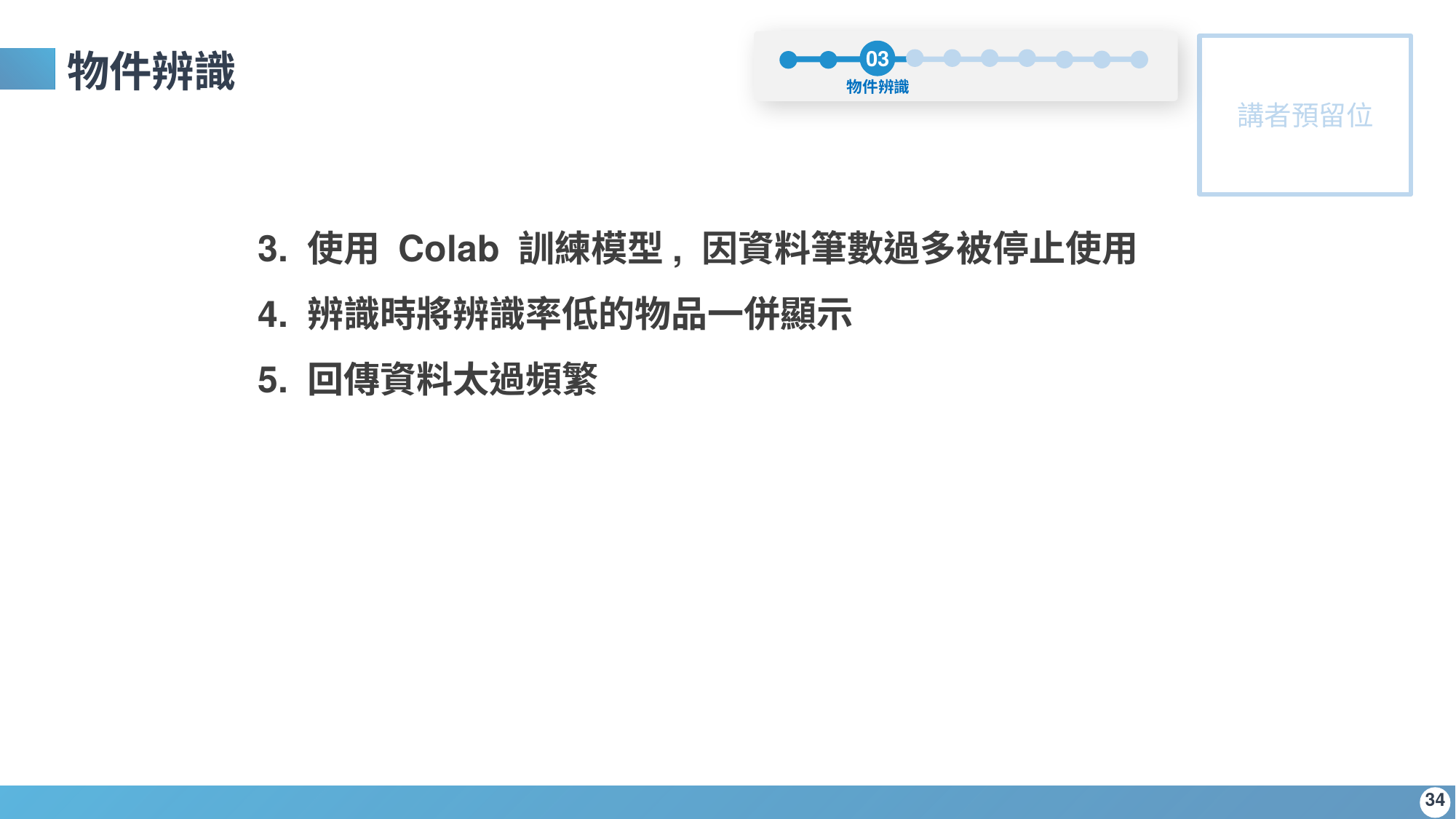

03

物件辨識
物件辨識
3. 使用 Colab 訓練模型, 因資料筆數過多被停止使用
4. 辨識時將辨識率低的物品一併顯示
5. 回傳資料太過頻繁
34